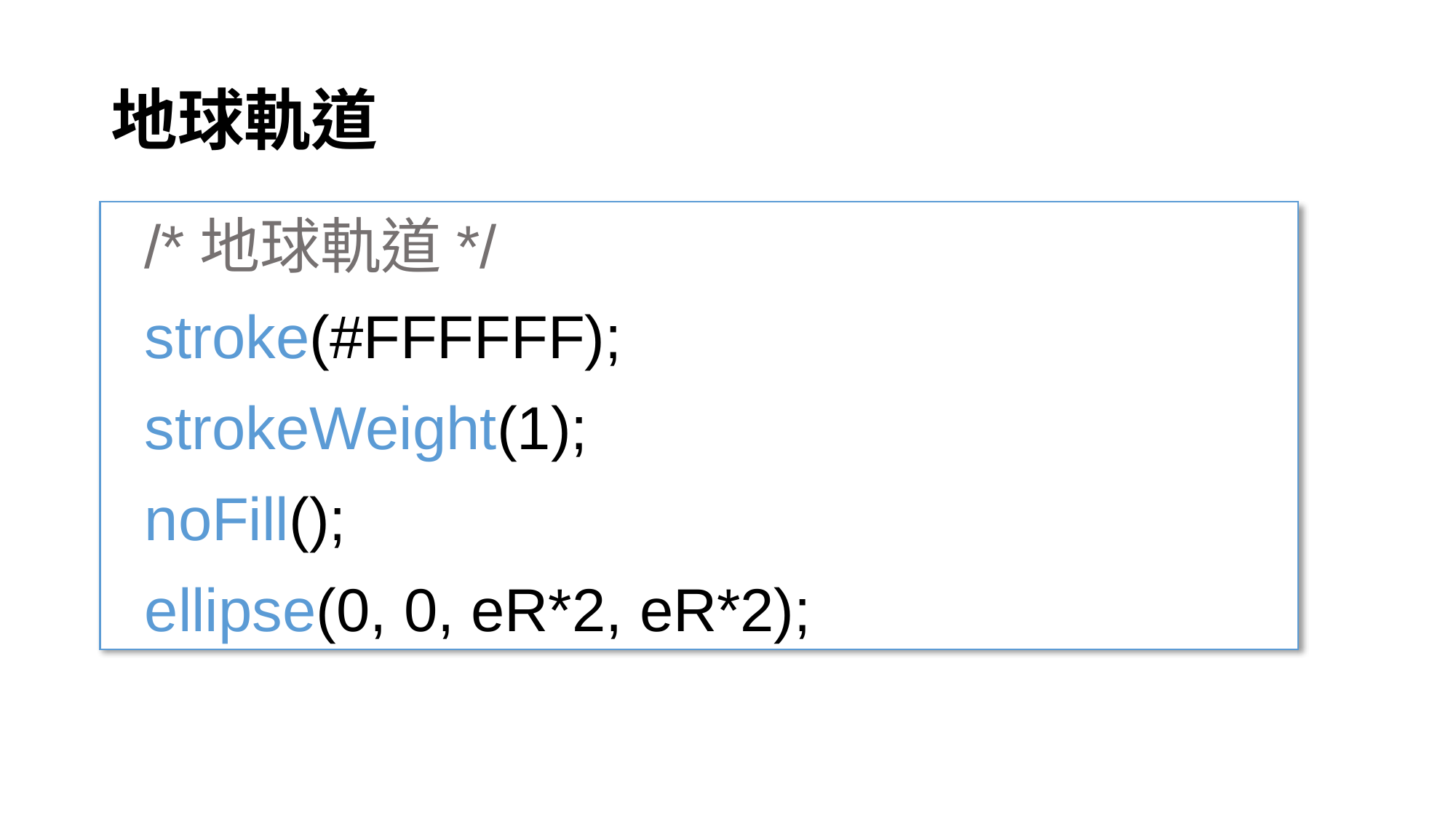

# 地球軌道
  /*地球軌道*/
  stroke(#FFFFFF);
  strokeWeight(1);
  noFill();
  ellipse(0, 0, eR*2, eR*2);